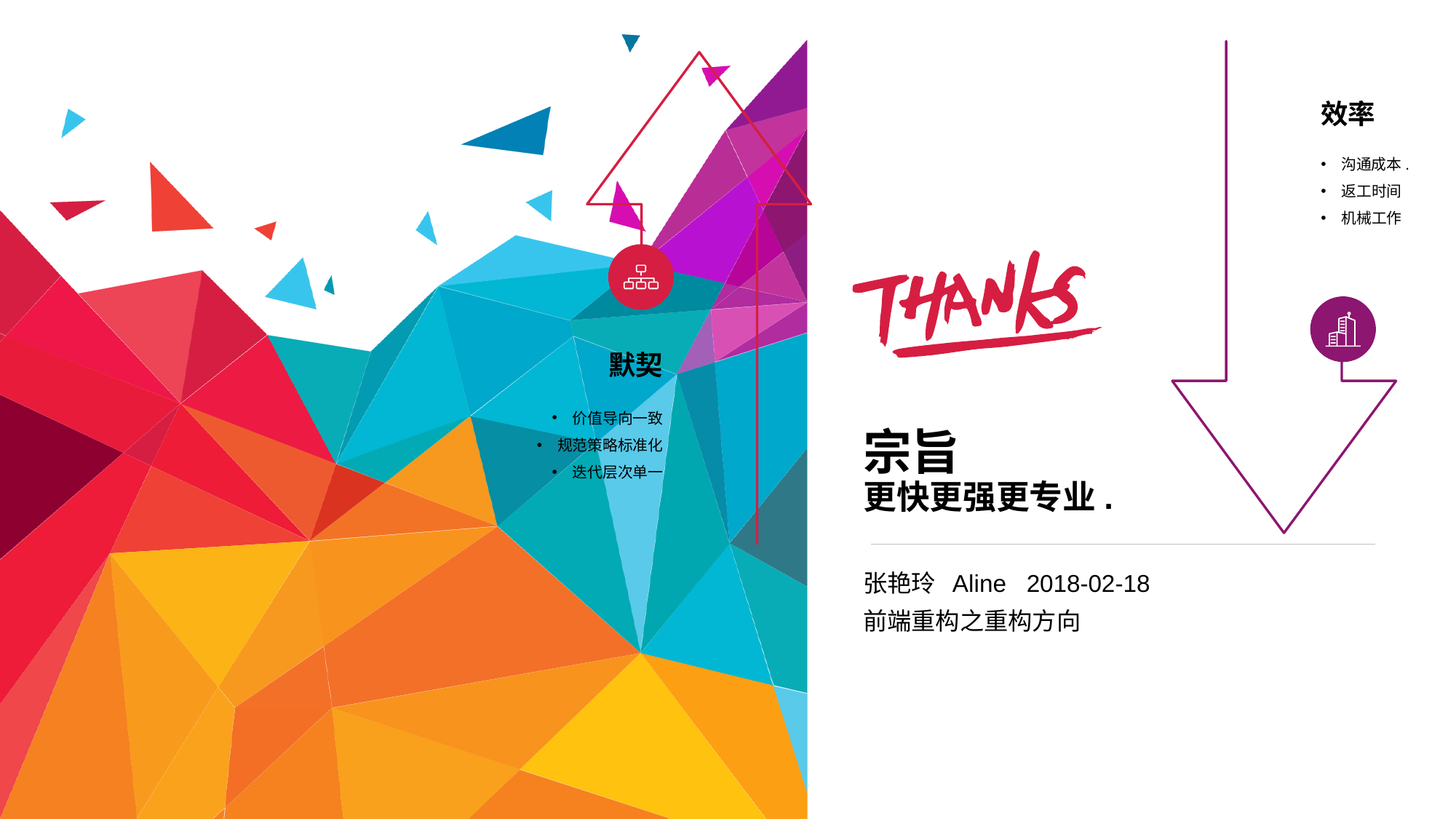

沟通成本.
返工时间
机械工作

效率

默契
价值导向一致
规范策略标准化
迭代层次单一

# 宗旨 更快更强更专业.
张艳玲  Aline   2018-02-18
前端重构之重构方向